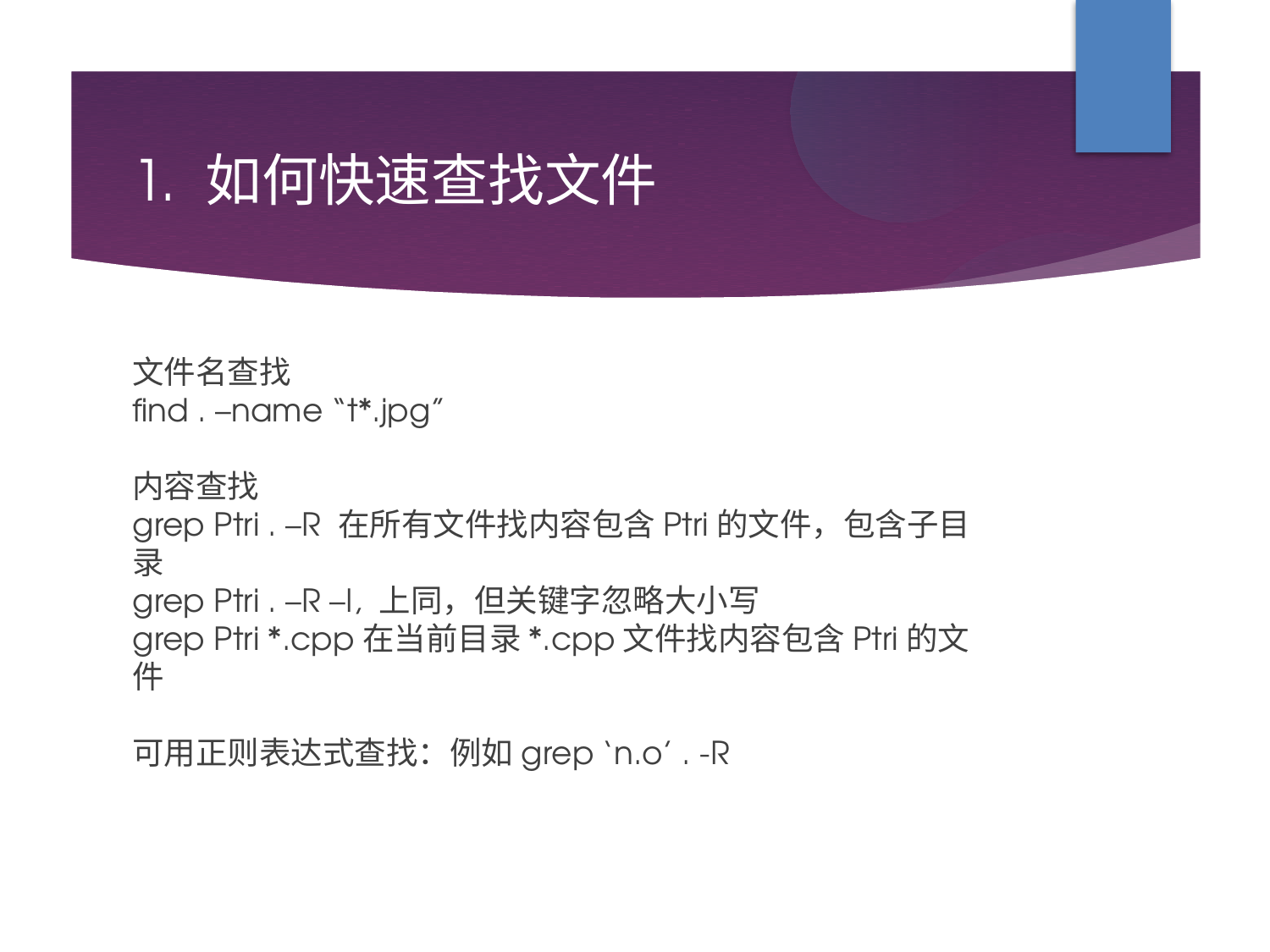

1. 如何快速查找文件
文件名查找
find . –name “t*.jpg”

内容查找
grep Ptri . –R 在所有文件找内容包含Ptri的文件，包含子目录
grep Ptri . –R –I, 上同，但关键字忽略大小写
grep Ptri *.cpp在当前目录*.cpp文件找内容包含Ptri的文件

可用正则表达式查找：例如grep ‘n.o’ . -R